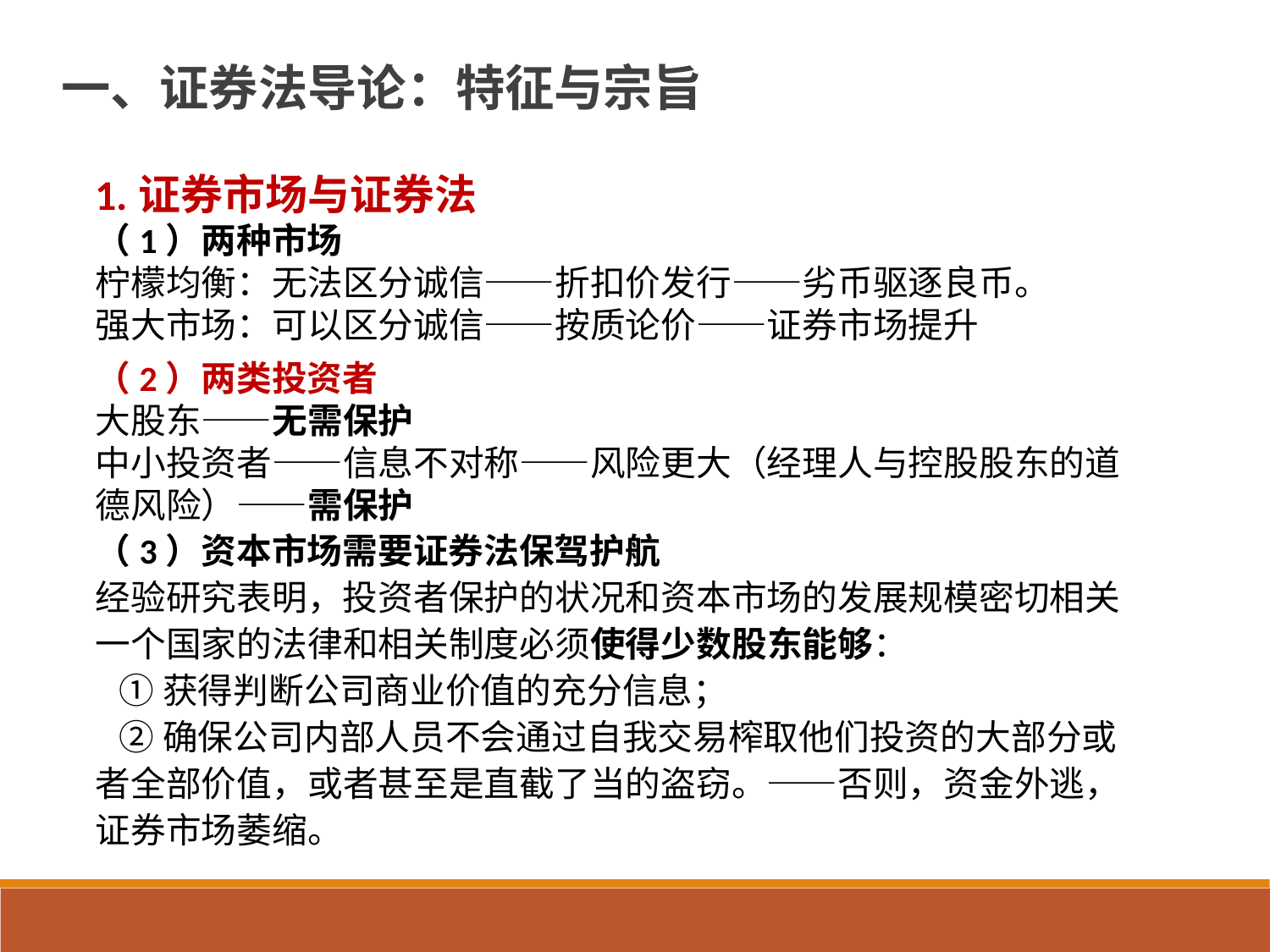

一、证券法导论：特征与宗旨
1.证券市场与证券法
（1）两种市场
柠檬均衡：无法区分诚信——折扣价发行——劣币驱逐良币。
强大市场：可以区分诚信——按质论价——证券市场提升
（2）两类投资者
大股东——无需保护
中小投资者——信息不对称——风险更大（经理人与控股股东的道德风险）——需保护
（3）资本市场需要证券法保驾护航
经验研究表明，投资者保护的状况和资本市场的发展规模密切相关
一个国家的法律和相关制度必须使得少数股东能够：
   ①获得判断公司商业价值的充分信息；
   ②确保公司内部人员不会通过自我交易榨取他们投资的大部分或者全部价值，或者甚至是直截了当的盗窃。——否则，资金外逃，证券市场萎缩。